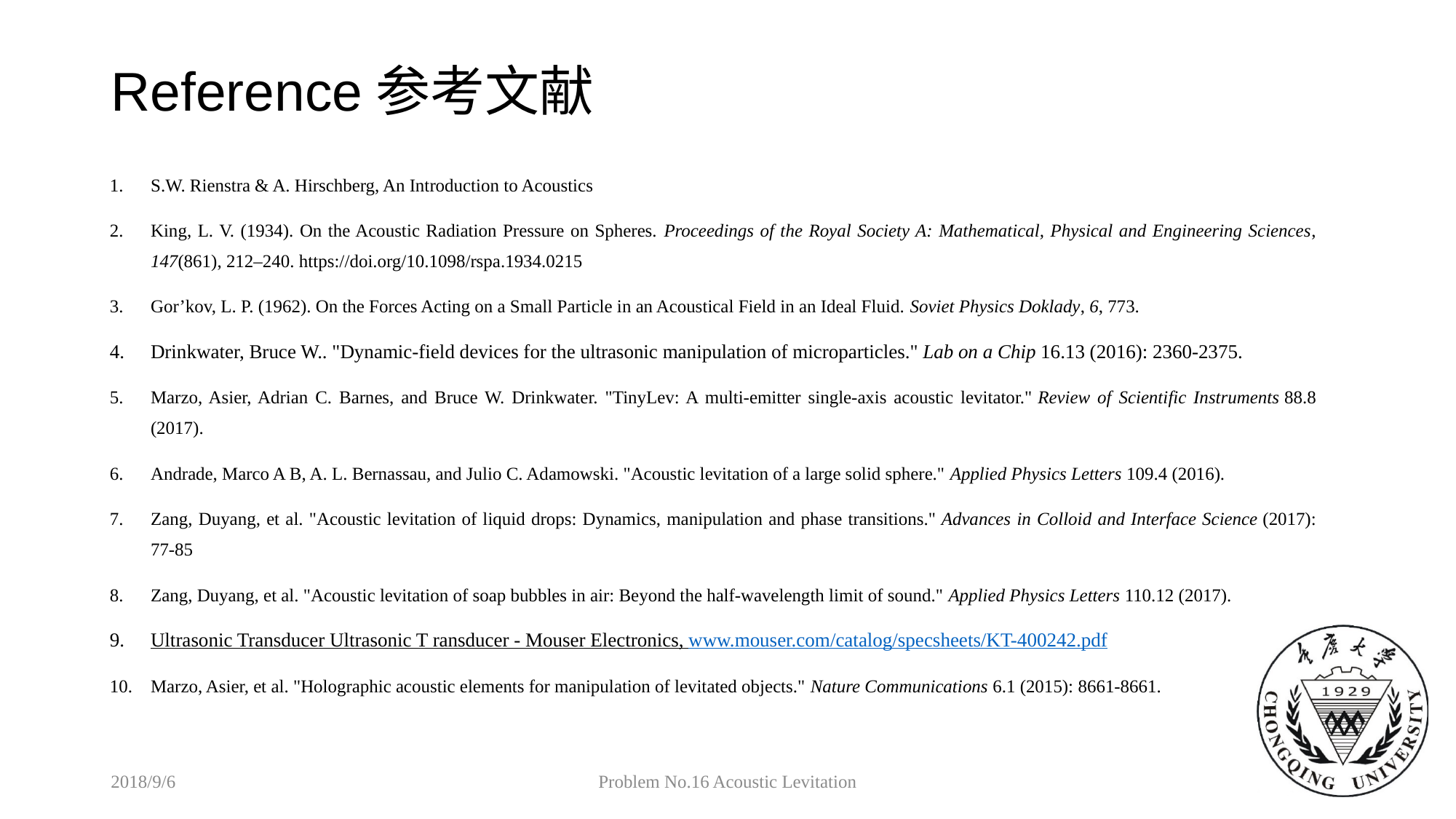

# Reference参考文献

S.W. Rienstra & A. Hirschberg, An Introduction to Acoustics
King, L. V. (1934). On the Acoustic Radiation Pressure on Spheres. Proceedings of the Royal Society A: Mathematical, Physical and Engineering Sciences, 147(861), 212–240. https://doi.org/10.1098/rspa.1934.0215
Gor’kov, L. P. (1962). On the Forces Acting on a Small Particle in an Acoustical Field in an Ideal Fluid. Soviet Physics Doklady, 6, 773.
Drinkwater, Bruce W.. "Dynamic-field devices for the ultrasonic manipulation of microparticles." Lab on a Chip 16.13 (2016): 2360-2375.
Marzo, Asier, Adrian C. Barnes, and Bruce W. Drinkwater. "TinyLev: A multi-emitter single-axis acoustic levitator." Review of Scientific Instruments 88.8 (2017).
Andrade, Marco A B, A. L. Bernassau, and Julio C. Adamowski. "Acoustic levitation of a large solid sphere." Applied Physics Letters 109.4 (2016).
Zang, Duyang, et al. "Acoustic levitation of liquid drops: Dynamics, manipulation and phase transitions." Advances in Colloid and Interface Science (2017): 77-85
Zang, Duyang, et al. "Acoustic levitation of soap bubbles in air: Beyond the half-wavelength limit of sound." Applied Physics Letters 110.12 (2017).
Ultrasonic Transducer Ultrasonic T ransducer - Mouser Electronics, www.mouser.com/catalog/specsheets/KT-400242.pdf
Marzo, Asier, et al. "Holographic acoustic elements for manipulation of levitated objects." Nature Communications 6.1 (2015): 8661-8661.

2018/9/6
Problem No.16 Acoustic Levitation